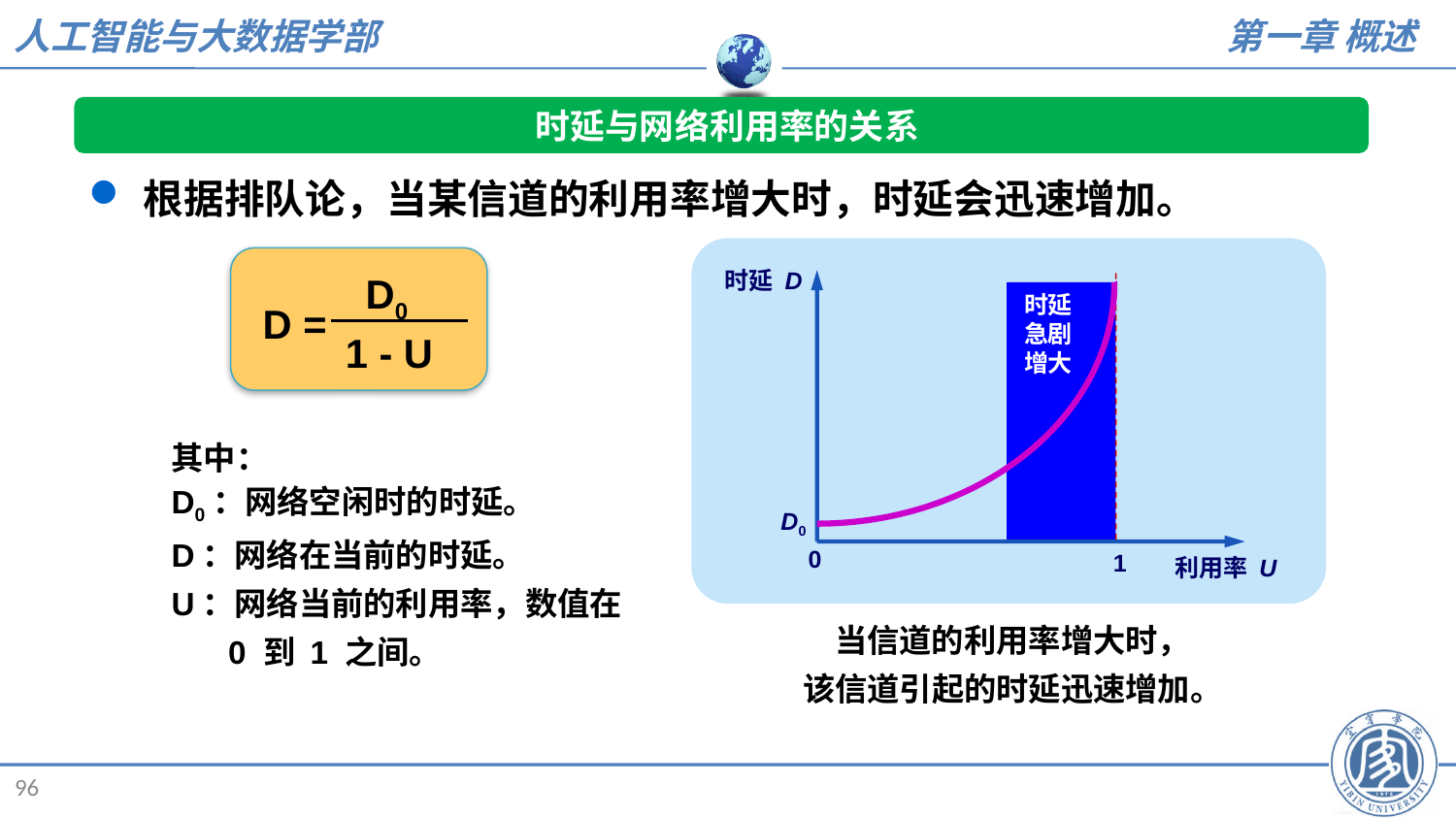

时延与网络利用率的关系
根据排队论，当某信道的利用率增大时，时延会迅速增加。

时延 D

时延急剧增大

D0
0
1
利用率 U

D0
D =
1 - U
其中：
D0：网络空闲时的时延。
D：网络在当前的时延。
U：网络当前的利用率，数值在 0 到 1 之间。
当信道的利用率增大时，
该信道引起的时延迅速增加。
96